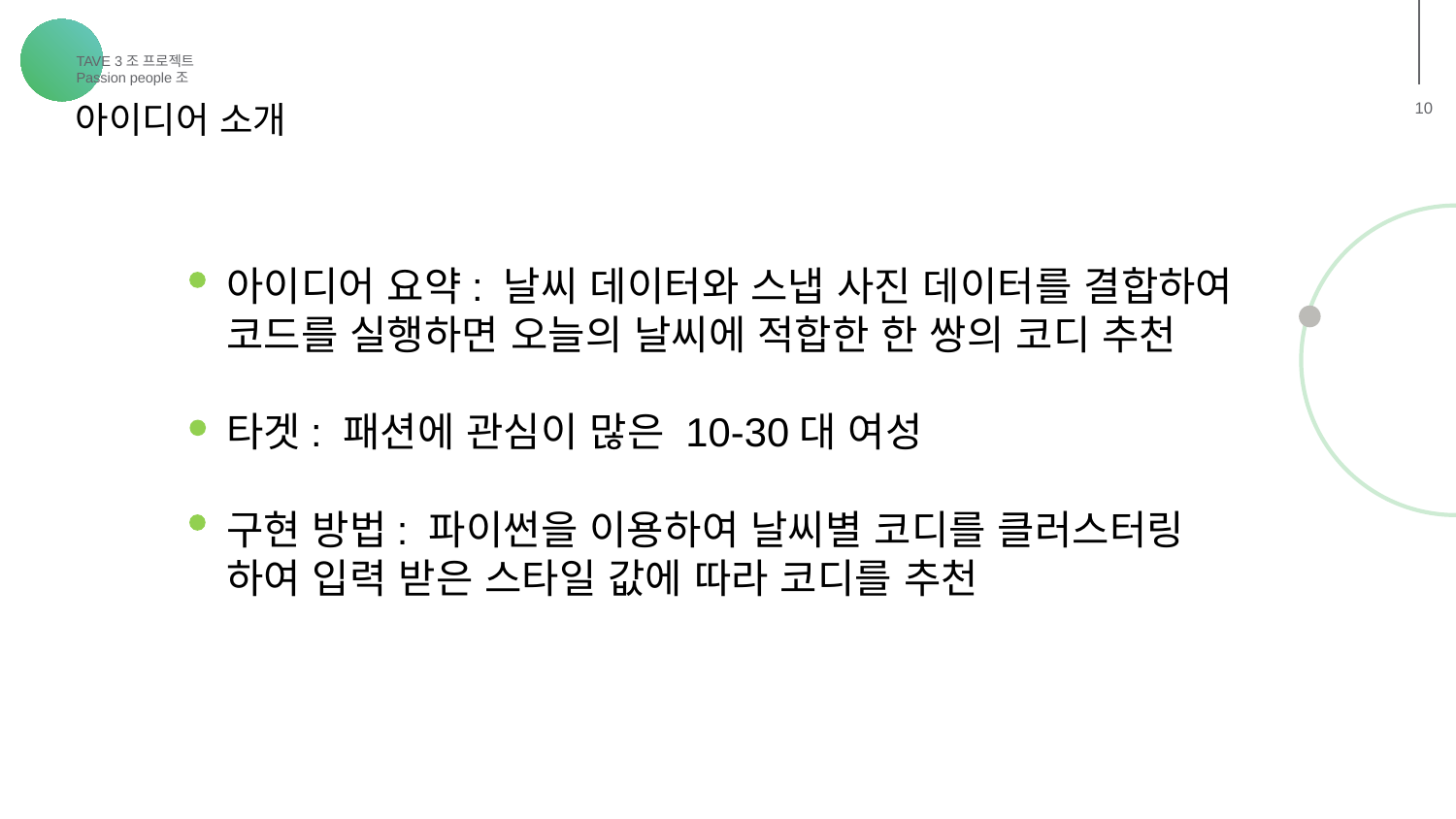

TAVE 3조 프로젝트
Passion people조
아이디어 소개
10

아이디어 요약: 날씨 데이터와 스냅 사진 데이터를 결합하여 코드를 실행하면 오늘의 날씨에 적합한 한 쌍의 코디 추천

타겟: 패션에 관심이 많은 10-30대 여성

구현 방법: 파이썬을 이용하여 날씨별 코디를 클러스터링 하여 입력 받은 스타일 값에 따라 코디를 추천